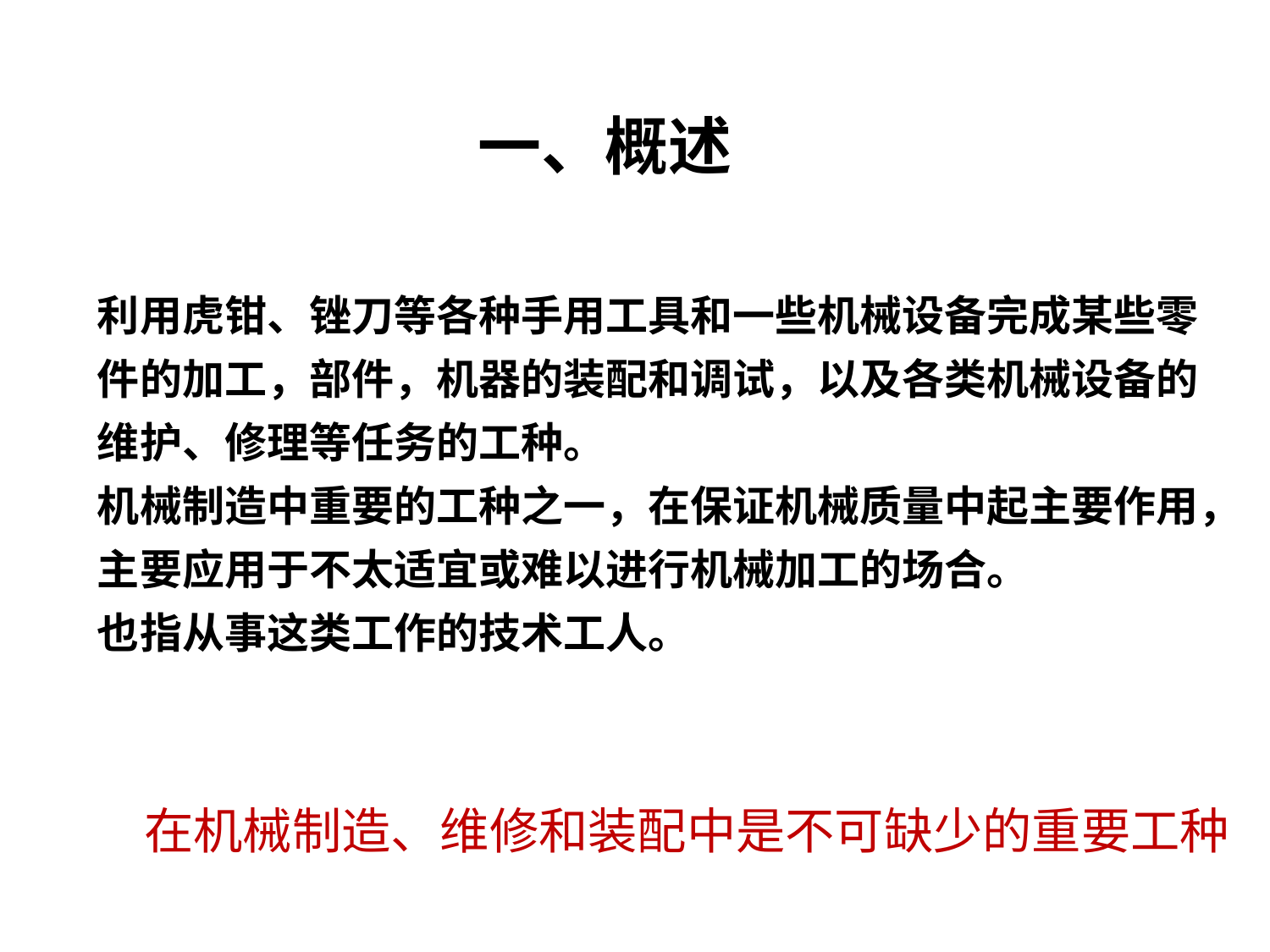

一、概述
利用虎钳、锉刀等各种手用工具和一些机械设备完成某些零件的加工，部件，机器的装配和调试，以及各类机械设备的维护、修理等任务的工种。
机械制造中重要的工种之一，在保证机械质量中起主要作用，主要应用于不太适宜或难以进行机械加工的场合。
也指从事这类工作的技术工人。
在机械制造、维修和装配中是不可缺少的重要工种